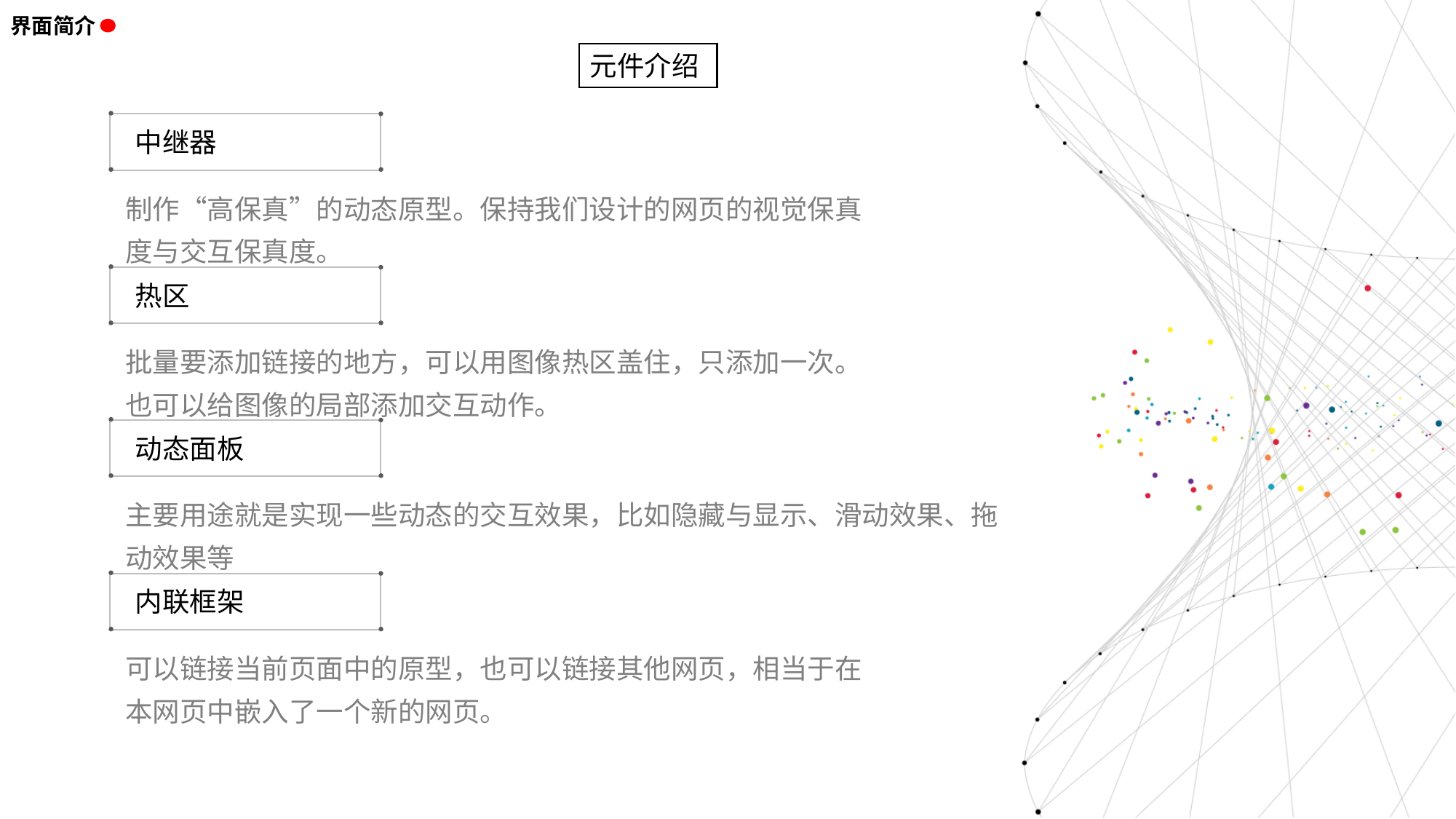

界面简介

元件介绍

中继器
制作“高保真”的动态原型。保持我们设计的网页的视觉保真度与交互保真度。

热区
批量要添加链接的地方，可以用图像热区盖住，只添加一次。也可以给图像的局部添加交互动作。

动态面板
主要用途就是实现一些动态的交互效果，比如隐藏与显示、滑动效果、拖动效果等

内联框架
可以链接当前页面中的原型，也可以链接其他网页，相当于在本网页中嵌入了一个新的网页。